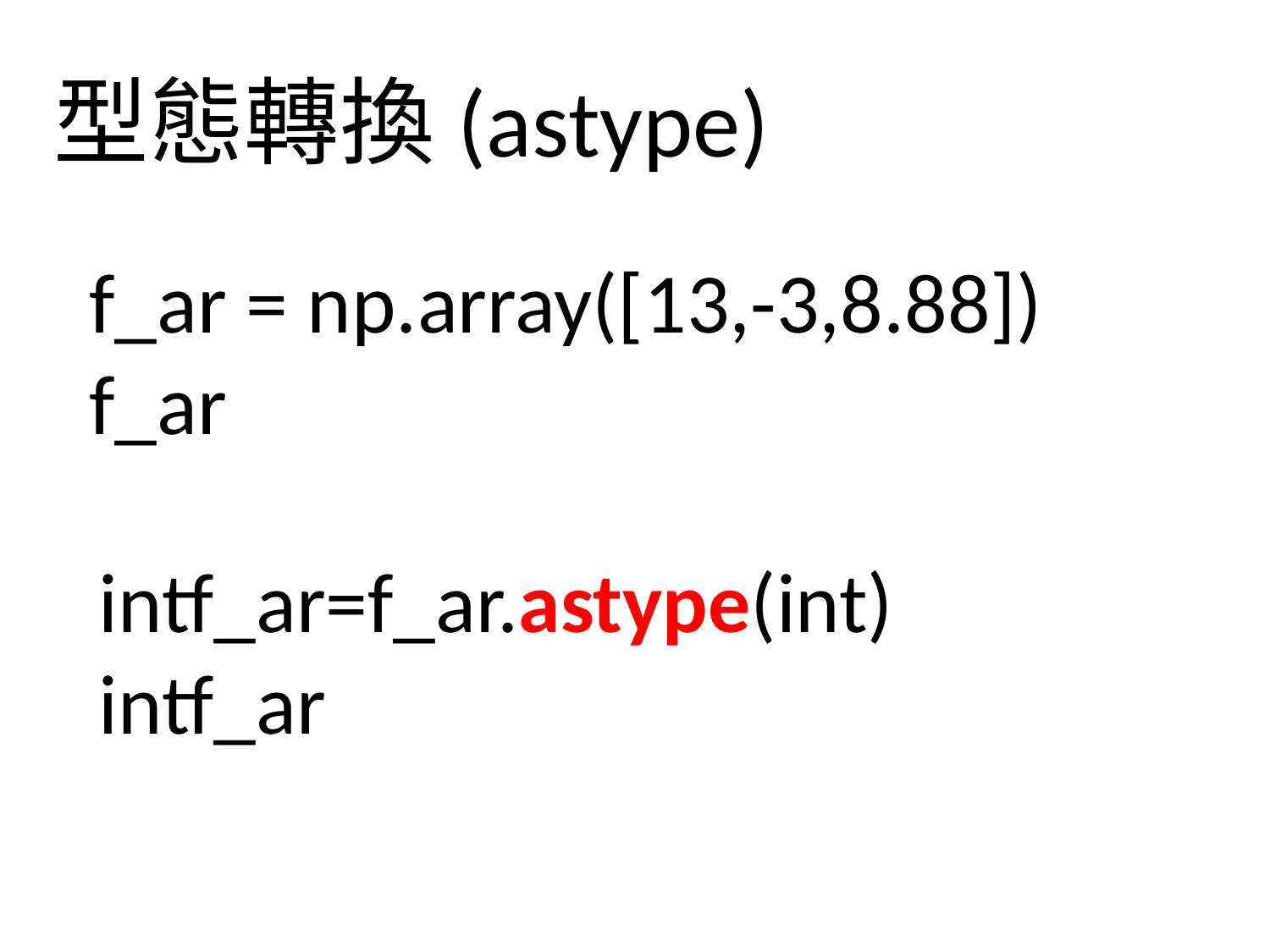

型態轉換(astype)
f_ar = np.array([13,-3,8.88])
f_ar
intf_ar=f_ar.astype(int)
intf_ar